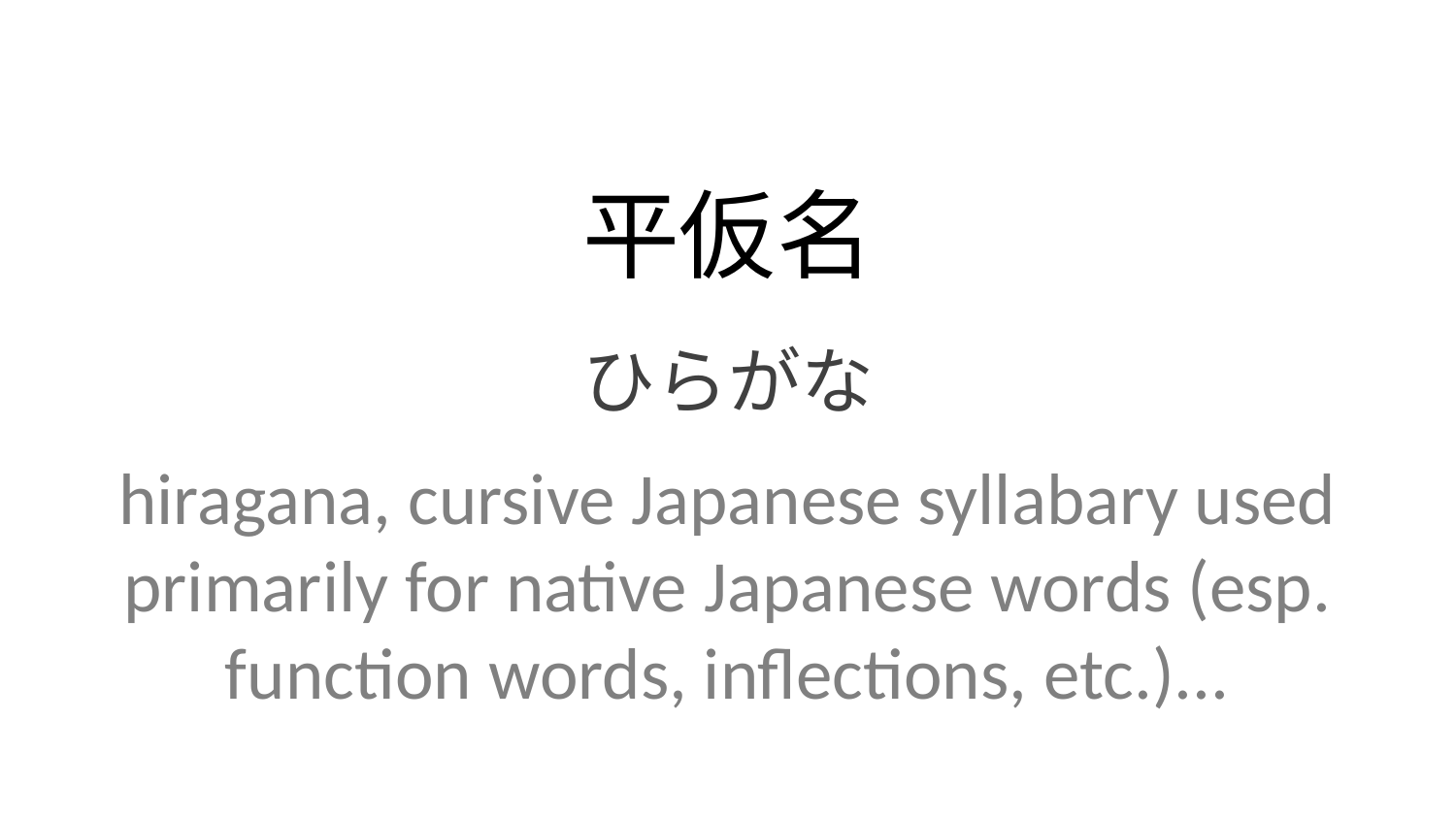

平仮名

ひらがな
hiragana, cursive Japanese syllabary used primarily for native Japanese words (esp. function words, inflections, etc.)...